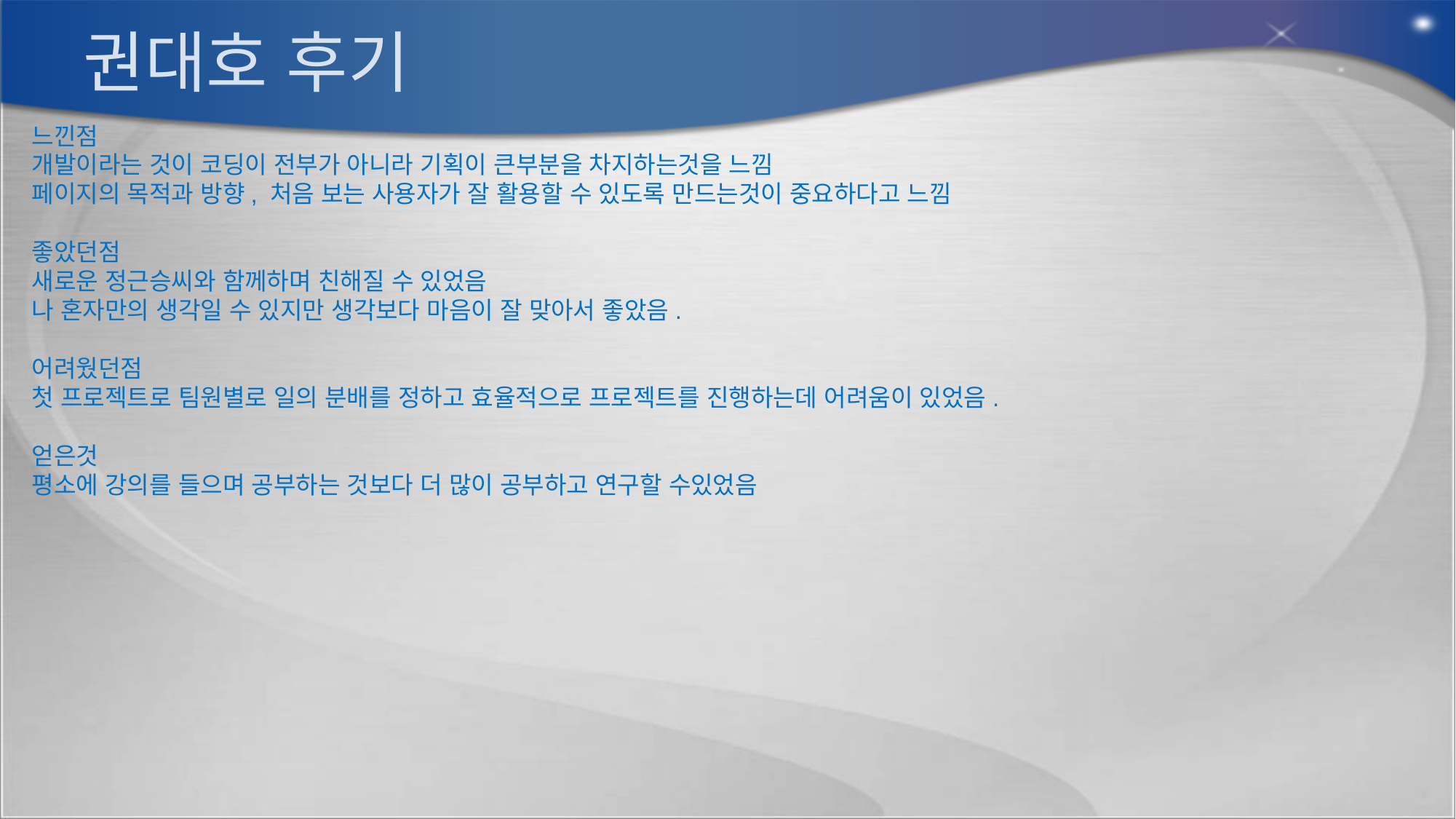

# 권대호 후기
느낀점
개발이라는 것이 코딩이 전부가 아니라 기획이 큰부분을 차지하는것을 느낌
페이지의 목적과 방향, 처음 보는 사용자가 잘 활용할 수 있도록 만드는것이 중요하다고 느낌

좋았던점
새로운 정근승씨와 함께하며 친해질 수 있었음
나 혼자만의 생각일 수 있지만 생각보다 마음이 잘 맞아서 좋았음.

어려웠던점
첫 프로젝트로 팀원별로 일의 분배를 정하고 효율적으로 프로젝트를 진행하는데 어려움이 있었음.

얻은것
평소에 강의를 들으며 공부하는 것보다 더 많이 공부하고 연구할 수있었음